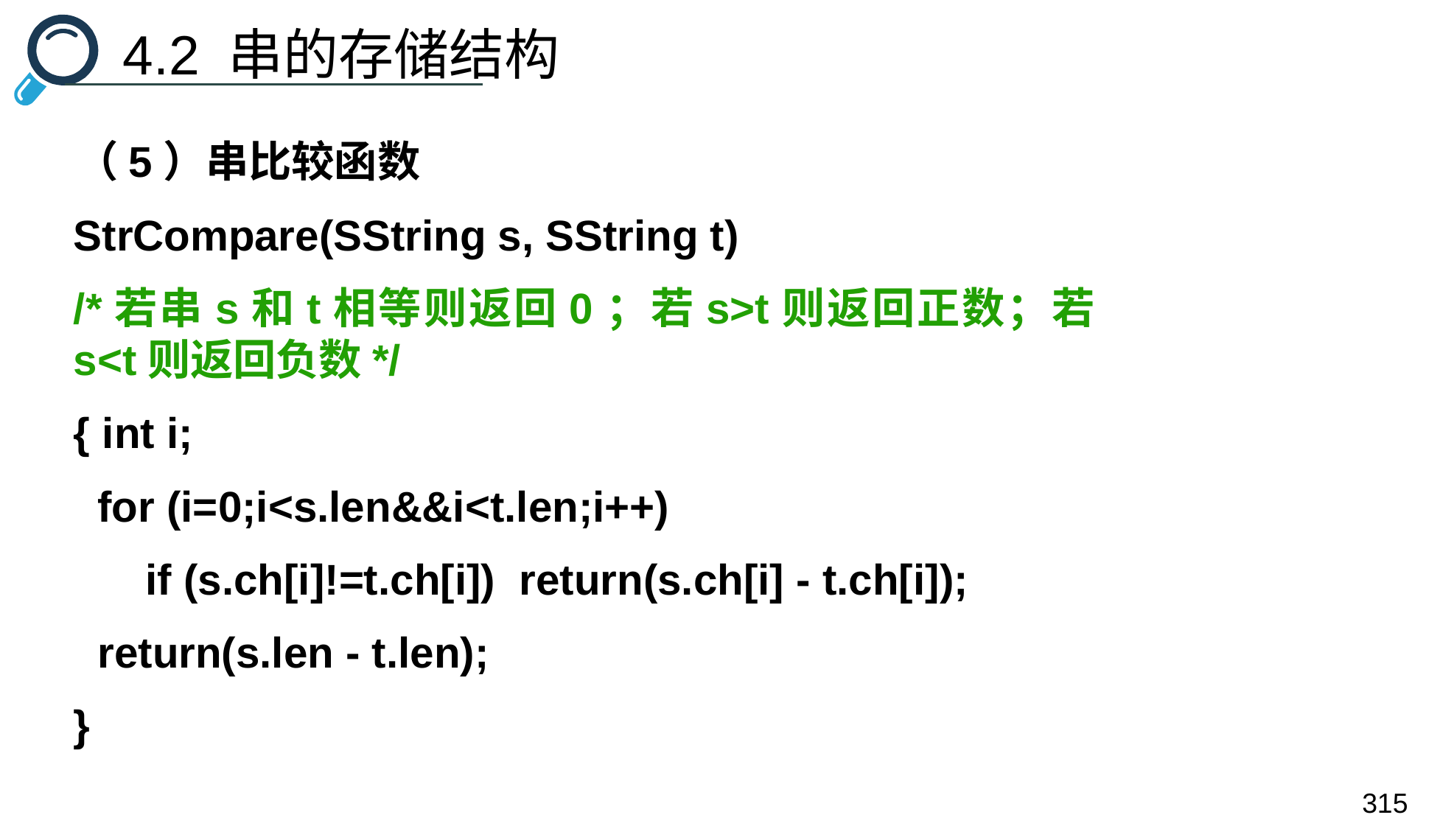

4.2 串的存储结构
（5）串比较函数
StrCompare(SString s, SString t)
/*若串s和t相等则返回0；若s>t则返回正数；若s<t则返回负数*/
{ int i;
  for (i=0;i<s.len&&i<t.len;i++)
      if (s.ch[i]!=t.ch[i])  return(s.ch[i] - t.ch[i]);
  return(s.len - t.len);
}
315